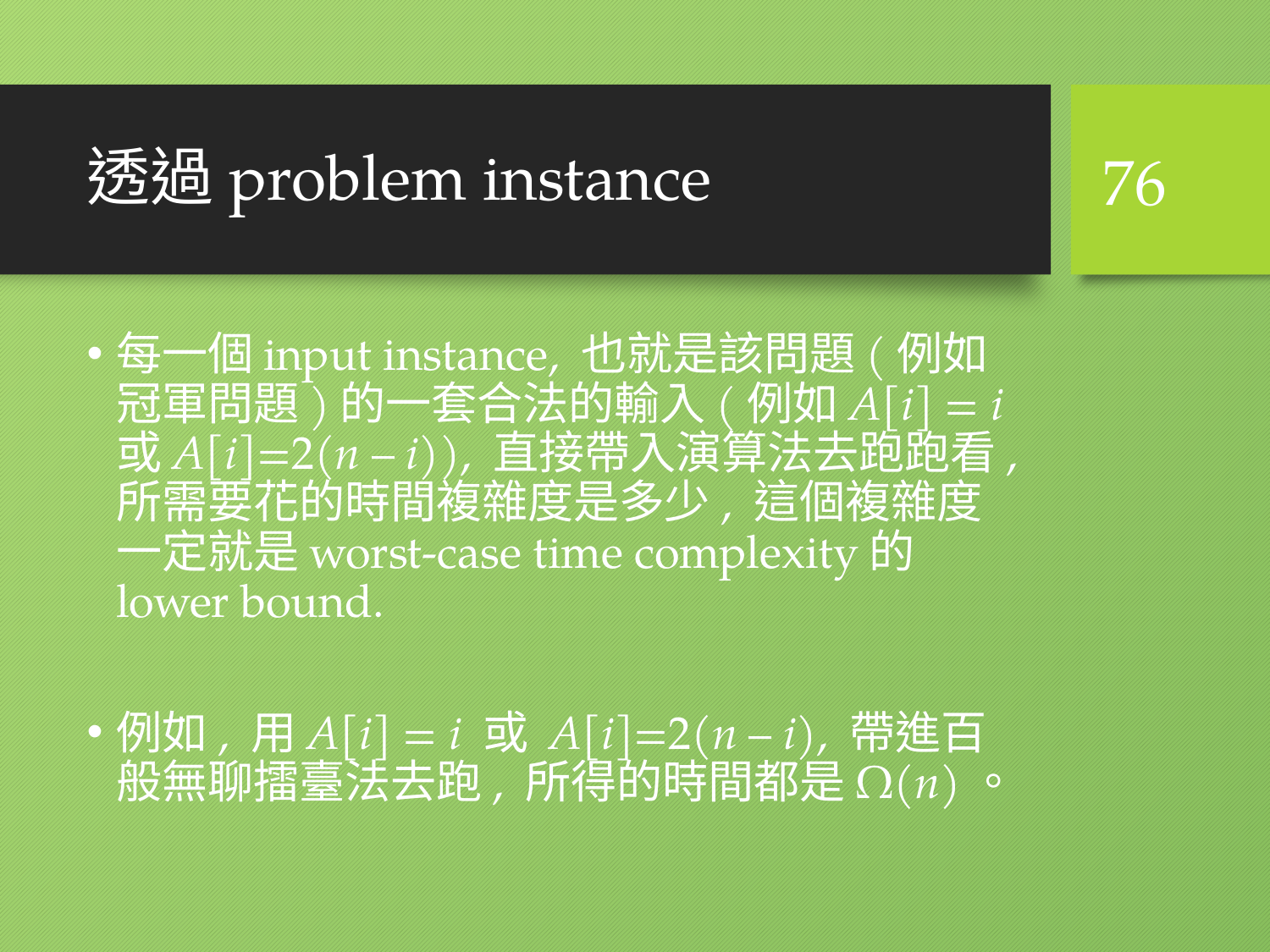

# 透過problem instance
76
每一個input instance, 也就是該問題(例如冠軍問題)的一套合法的輸入(例如A[i] = i或A[i]=2(n – i)), 直接帶入演算法去跑跑看, 所需要花的時間複雜度是多少, 這個複雜度一定就是worst-case time complexity的lower bound.

例如, 用A[i] = i 或 A[i]=2(n – i), 帶進百般無聊擂臺法去跑, 所得的時間都是Ω(n)。